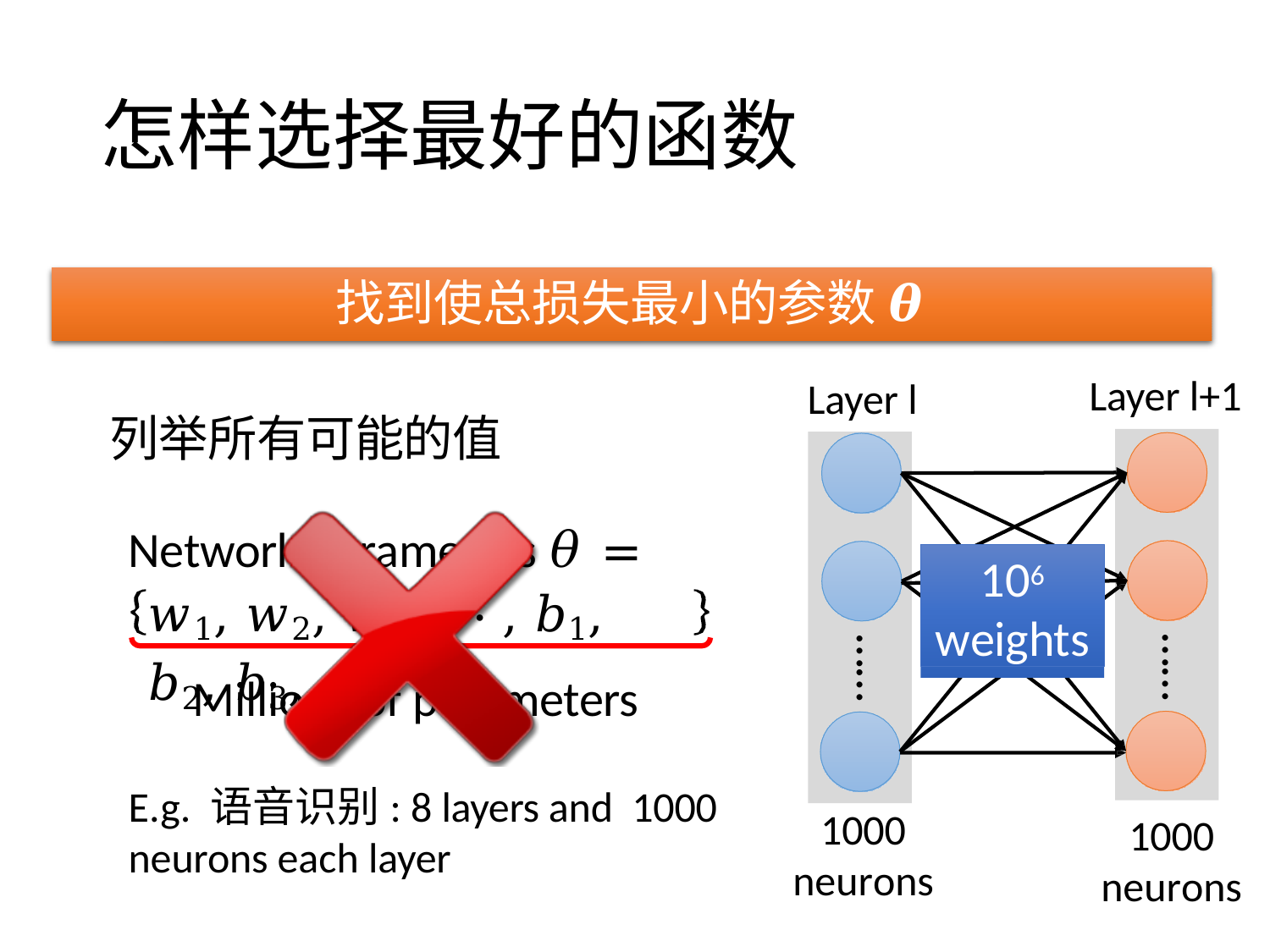

# 怎样选择最好的函数

                        找到使总损失最小的参数 𝜽
Layer l+1
Layer l
列举所有可能的值

Network parameters 𝜃 =
𝑤1, 𝑤2, 𝑤3, ⋯ , 𝑏1, 𝑏2, 𝑏3, ⋯

106
weights

……
……

Millions of parameters

E.g. 语音识别: 8 layers and  1000 neurons each layer
1000
neurons
1000
neurons